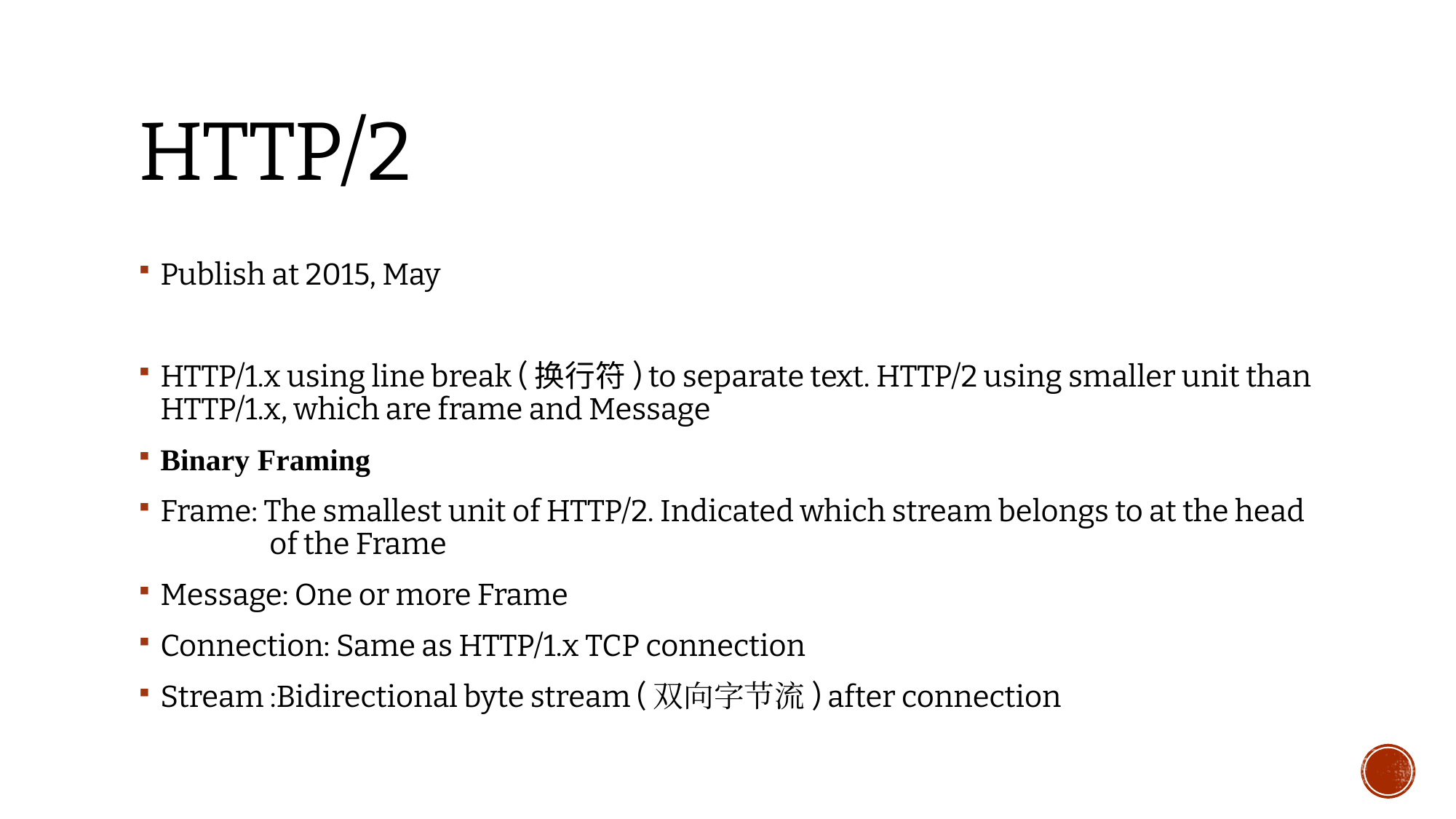

# HTTP/2
Publish at 2015, May

HTTP/1.x using line break (换行符) to separate text. HTTP/2 using smaller unit than HTTP/1.x, which are frame and Message
Binary Framing
Frame: The smallest unit of HTTP/2. Indicated which stream belongs to at the head 	of the Frame
Message: One or more Frame
Connection: Same as HTTP/1.x TCP connection
Stream :Bidirectional byte stream (双向字节流) after connection